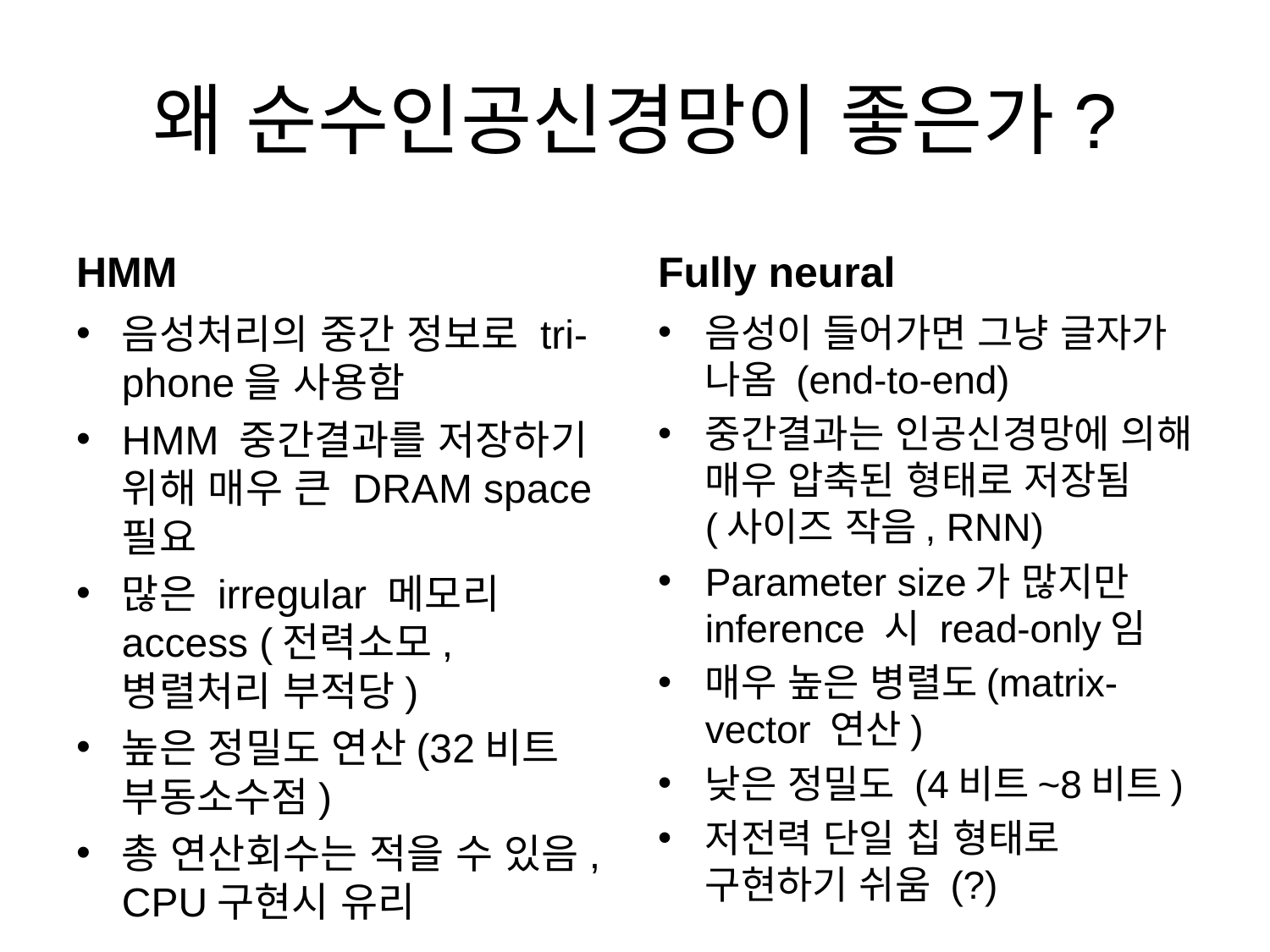

# 왜 순수인공신경망이 좋은가?
HMM
Fully neural
음성처리의 중간 정보로 tri-phone을 사용함
HMM 중간결과를 저장하기 위해 매우 큰 DRAM space 필요
많은 irregular 메모리 access (전력소모, 병렬처리 부적당)
높은 정밀도 연산(32비트 부동소수점)
총 연산회수는 적을 수 있음, CPU구현시 유리
음성이 들어가면 그냥 글자가 나옴 (end-to-end)
중간결과는 인공신경망에 의해 매우 압축된 형태로 저장됨 (사이즈 작음, RNN)
Parameter size가 많지만 inference 시 read-only임
매우 높은 병렬도(matrix-vector 연산)
낮은 정밀도 (4비트~8비트)
저전력 단일 칩 형태로 구현하기 쉬움 (?)